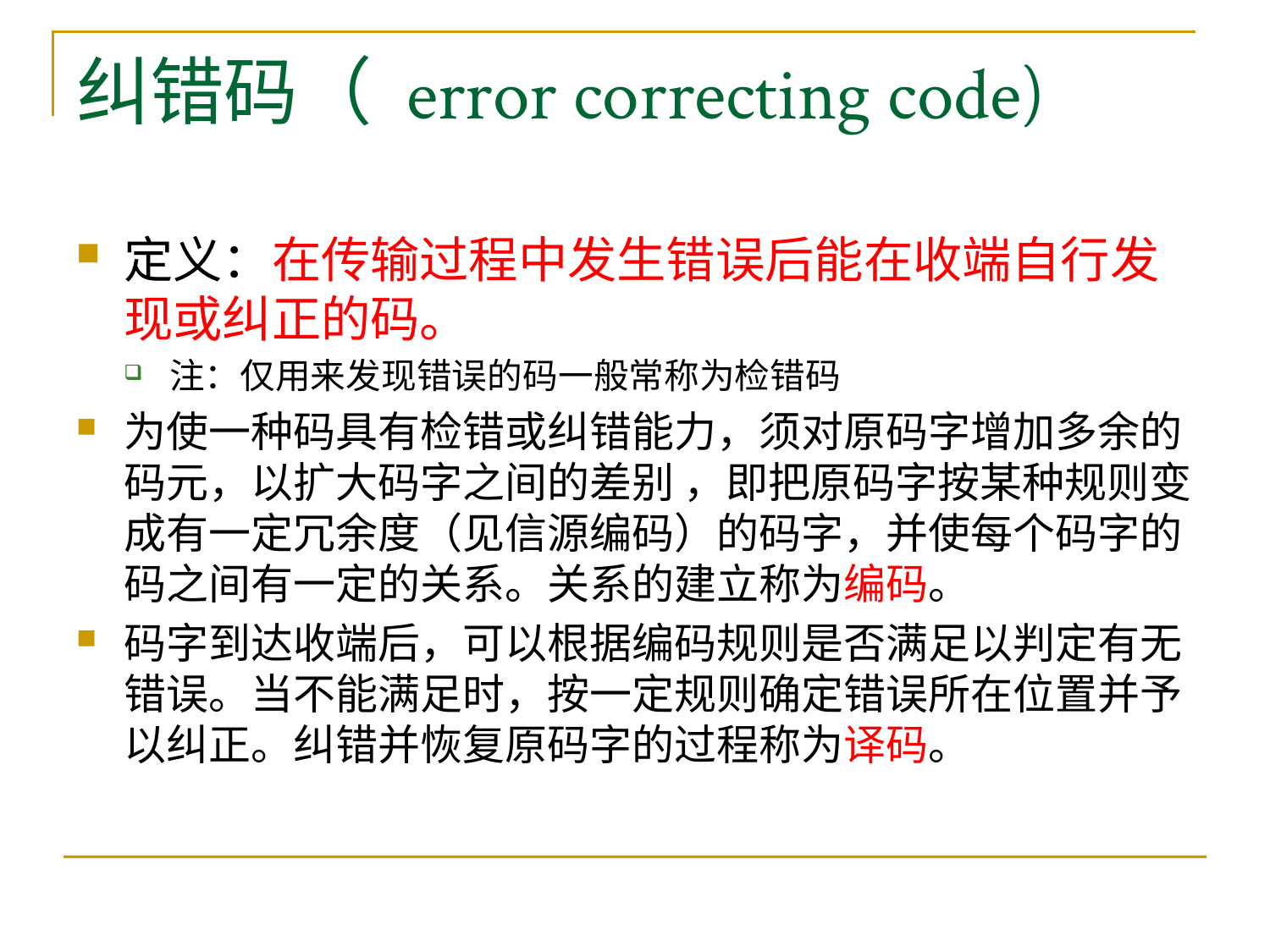

# 纠错码（ error correcting code)
定义：在传输过程中发生错误后能在收端自行发现或纠正的码。
注：仅用来发现错误的码一般常称为检错码
为使一种码具有检错或纠错能力，须对原码字增加多余的码元，以扩大码字之间的差别 ，即把原码字按某种规则变成有一定冗余度（见信源编码）的码字，并使每个码字的码之间有一定的关系。关系的建立称为编码。
码字到达收端后，可以根据编码规则是否满足以判定有无错误。当不能满足时，按一定规则确定错误所在位置并予以纠正。纠错并恢复原码字的过程称为译码。